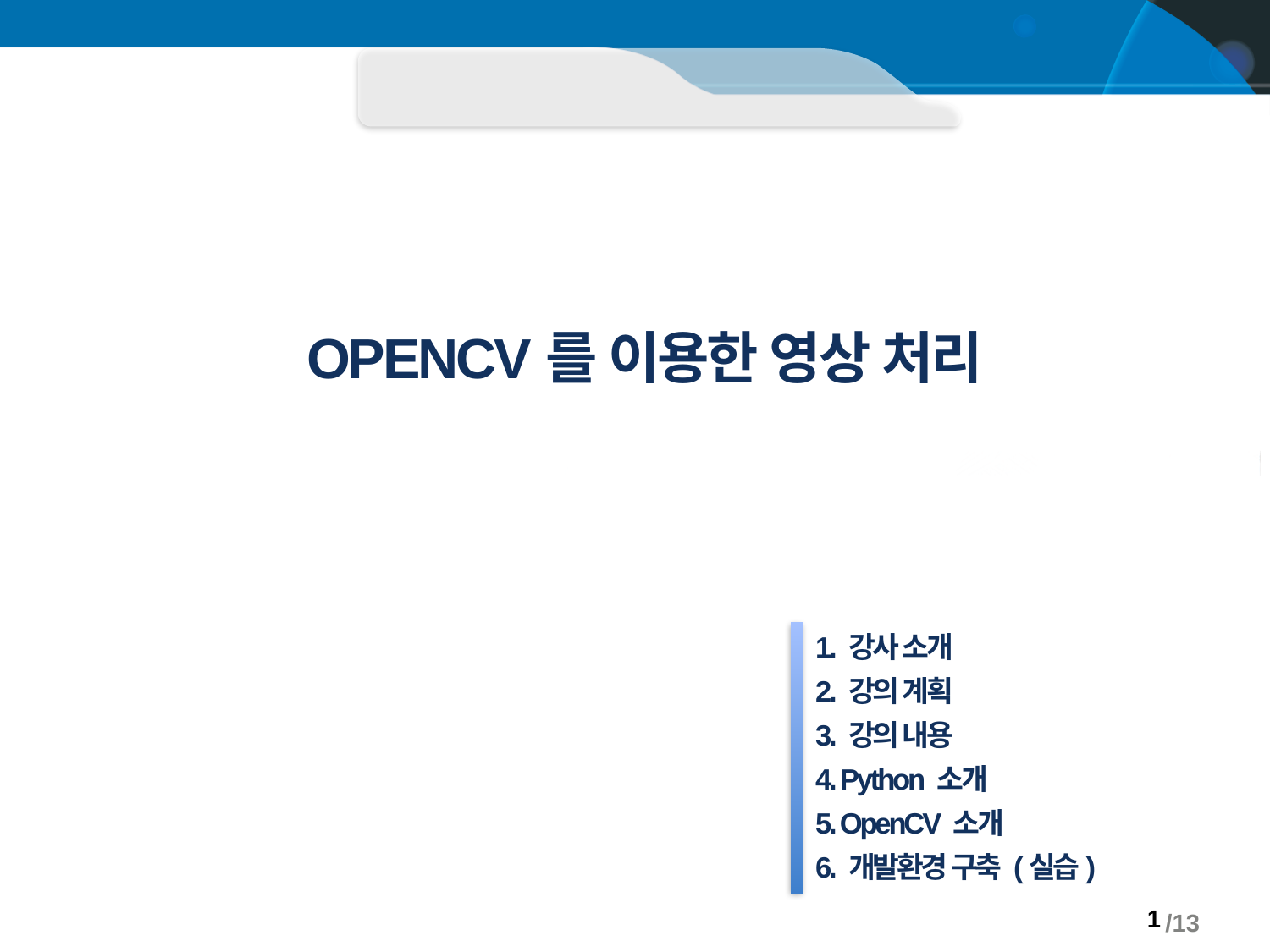

# openCV를 이용한 영상 처리

1. 강사 소개
2. 강의 계획
3. 강의 내용
4. Python 소개
5. OpenCV 소개
6. 개발환경 구축 (실습)
1